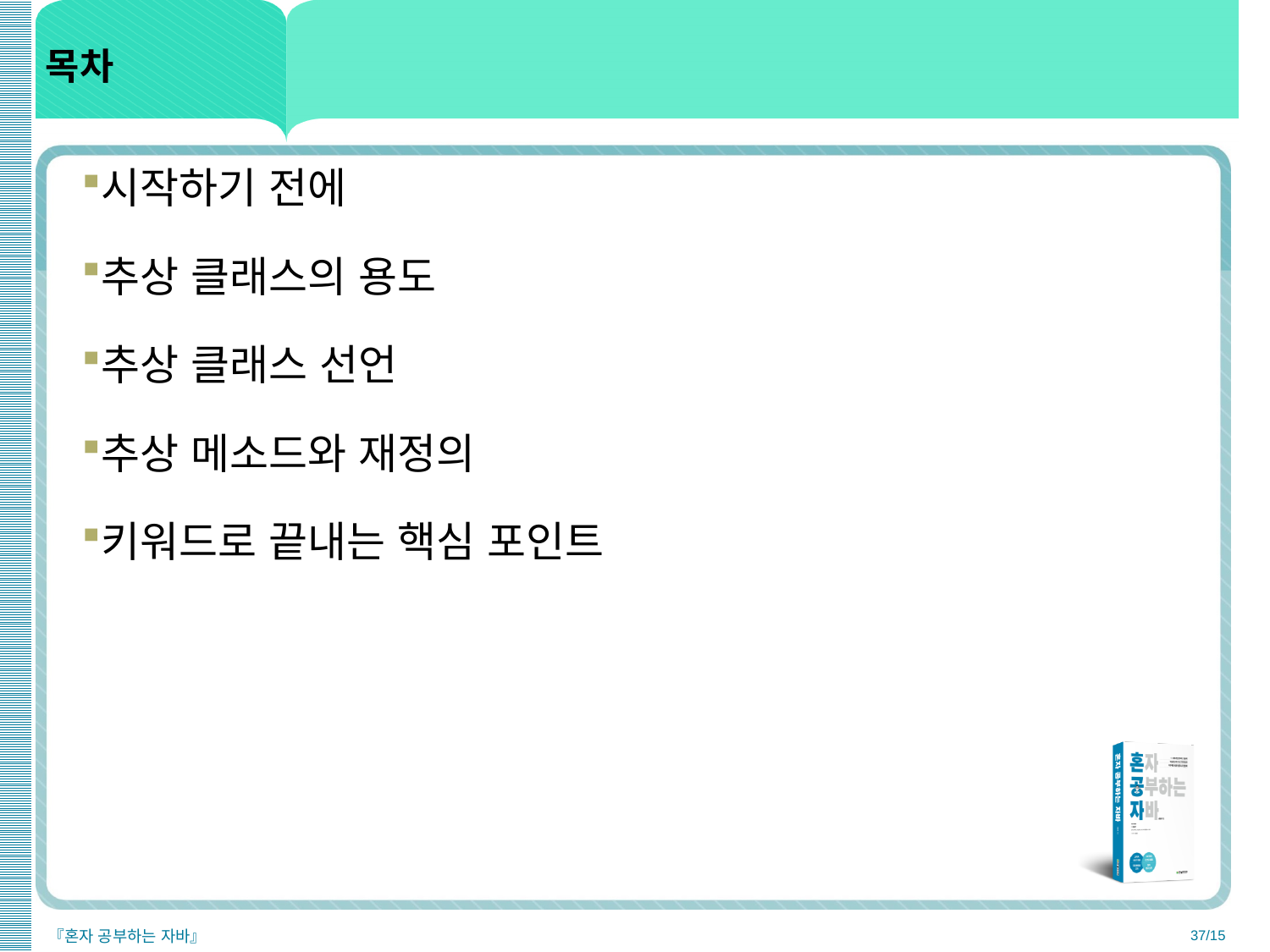

# 목차
시작하기 전에
추상 클래스의 용도
추상 클래스 선언
추상 메소드와 재정의
키워드로 끝내는 핵심 포인트